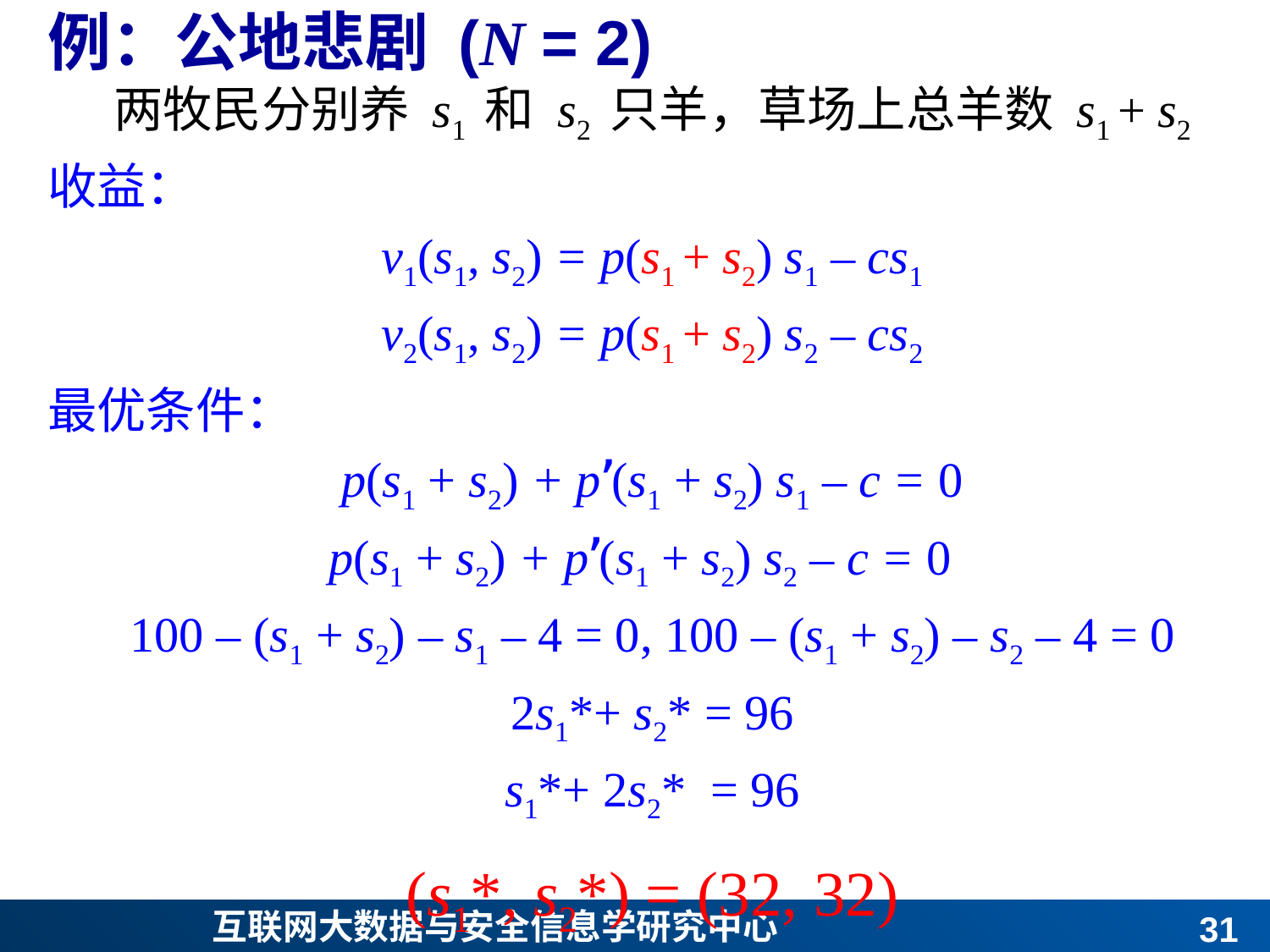

# 例：公地悲剧 (N = 2)
两牧民分别养 s1 和 s2 只羊，草场上总羊数 s1 + s2
收益：
v1(s1, s2) = p(s1 + s2) s1 – cs1
v2(s1, s2) = p(s1 + s2) s2 – cs2
最优条件：
p(s1 + s2) + p’(s1 + s2) s1 – c = 0
p(s1 + s2) + p’(s1 + s2) s2 – c = 0
100 – (s1 + s2) – s1 – 4 = 0, 100 – (s1 + s2) – s2 – 4 = 0
2s1*+ s2* = 96
s1*+ 2s2*  = 96

(s1*, s2*) = (32, 32)

31